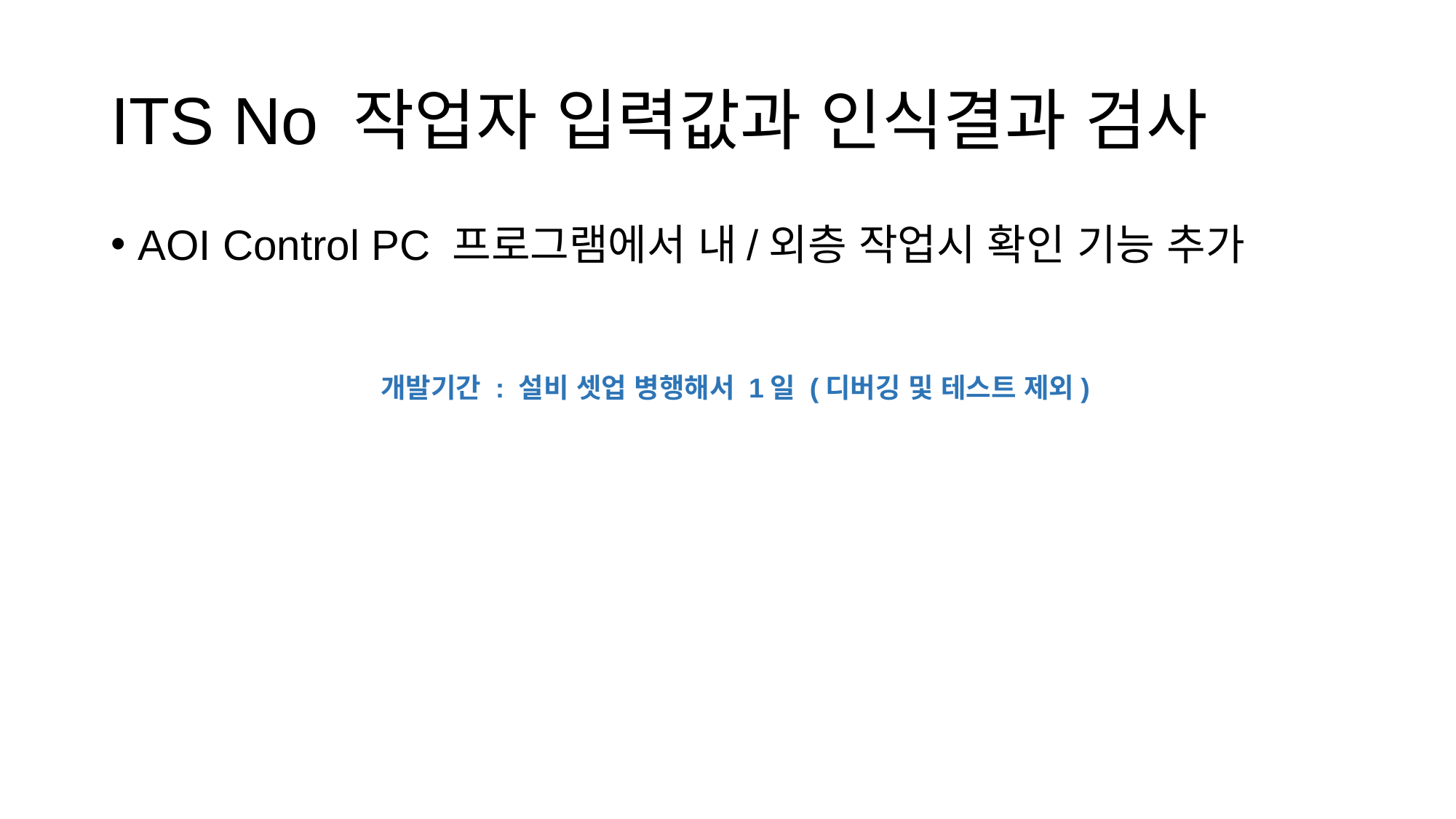

# ITS No 작업자 입력값과 인식결과 검사
AOI Control PC 프로그램에서 내/외층 작업시 확인 기능 추가
개발기간 : 설비 셋업 병행해서 1일 (디버깅 및 테스트 제외)